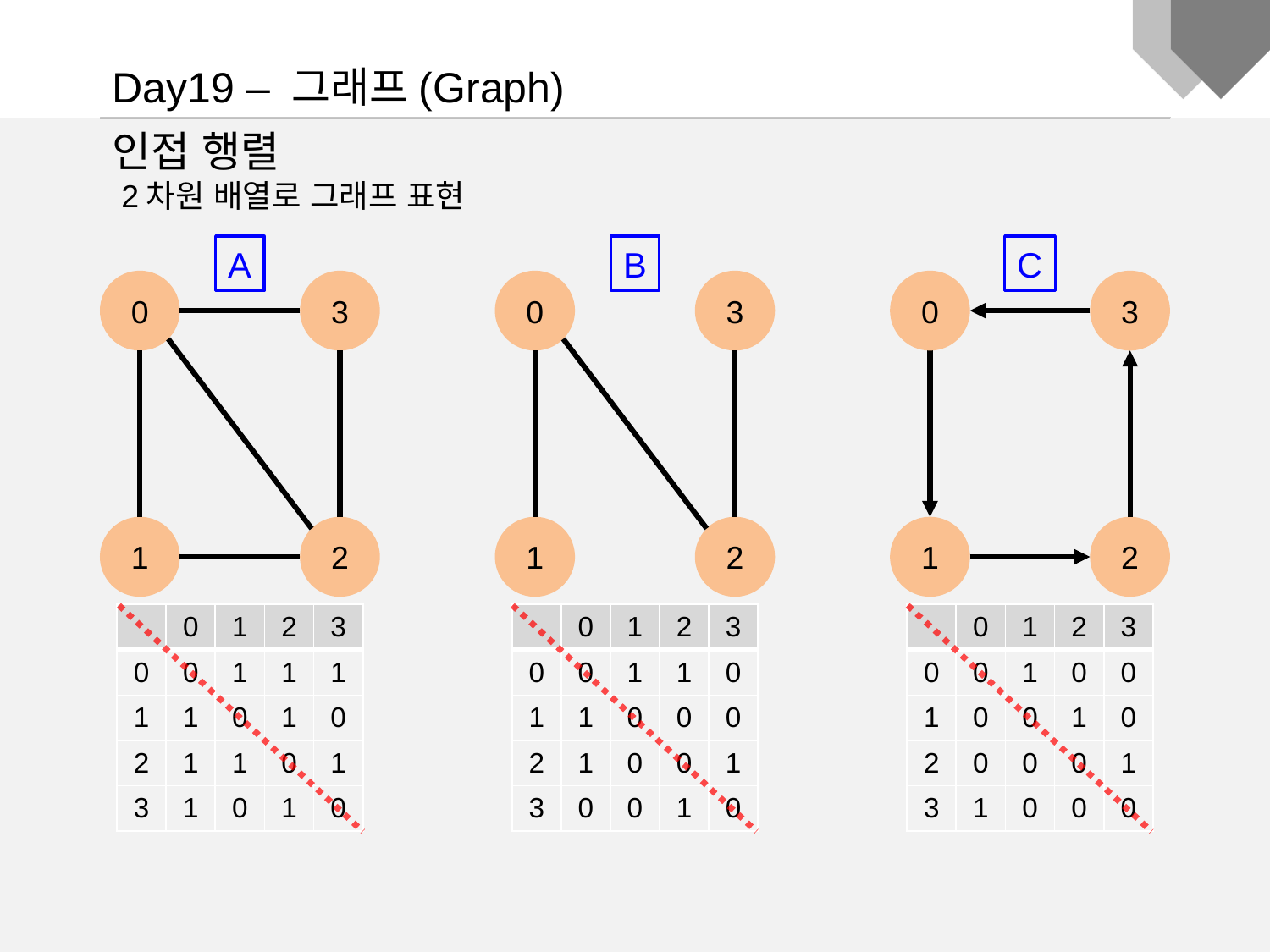

Day19 – 그래프(Graph)
인접 행렬
 2차원 배열로 그래프 표현
A
B
C
0
3
0
3
0
3
1
2
1
2
1
2
|  | 0 | 1 | 2 | 3 |
| --- | --- | --- | --- | --- |
| 0 | 0 | 1 | 1 | 1 |
| 1 | 1 | 0 | 1 | 0 |
| 2 | 1 | 1 | 0 | 1 |
| 3 | 1 | 0 | 1 | 0 |
|  | 0 | 1 | 2 | 3 |
| --- | --- | --- | --- | --- |
| 0 | 0 | 1 | 1 | 0 |
| 1 | 1 | 0 | 0 | 0 |
| 2 | 1 | 0 | 0 | 1 |
| 3 | 0 | 0 | 1 | 0 |
|  | 0 | 1 | 2 | 3 |
| --- | --- | --- | --- | --- |
| 0 | 0 | 1 | 0 | 0 |
| 1 | 0 | 0 | 1 | 0 |
| 2 | 0 | 0 | 0 | 1 |
| 3 | 1 | 0 | 0 | 0 |